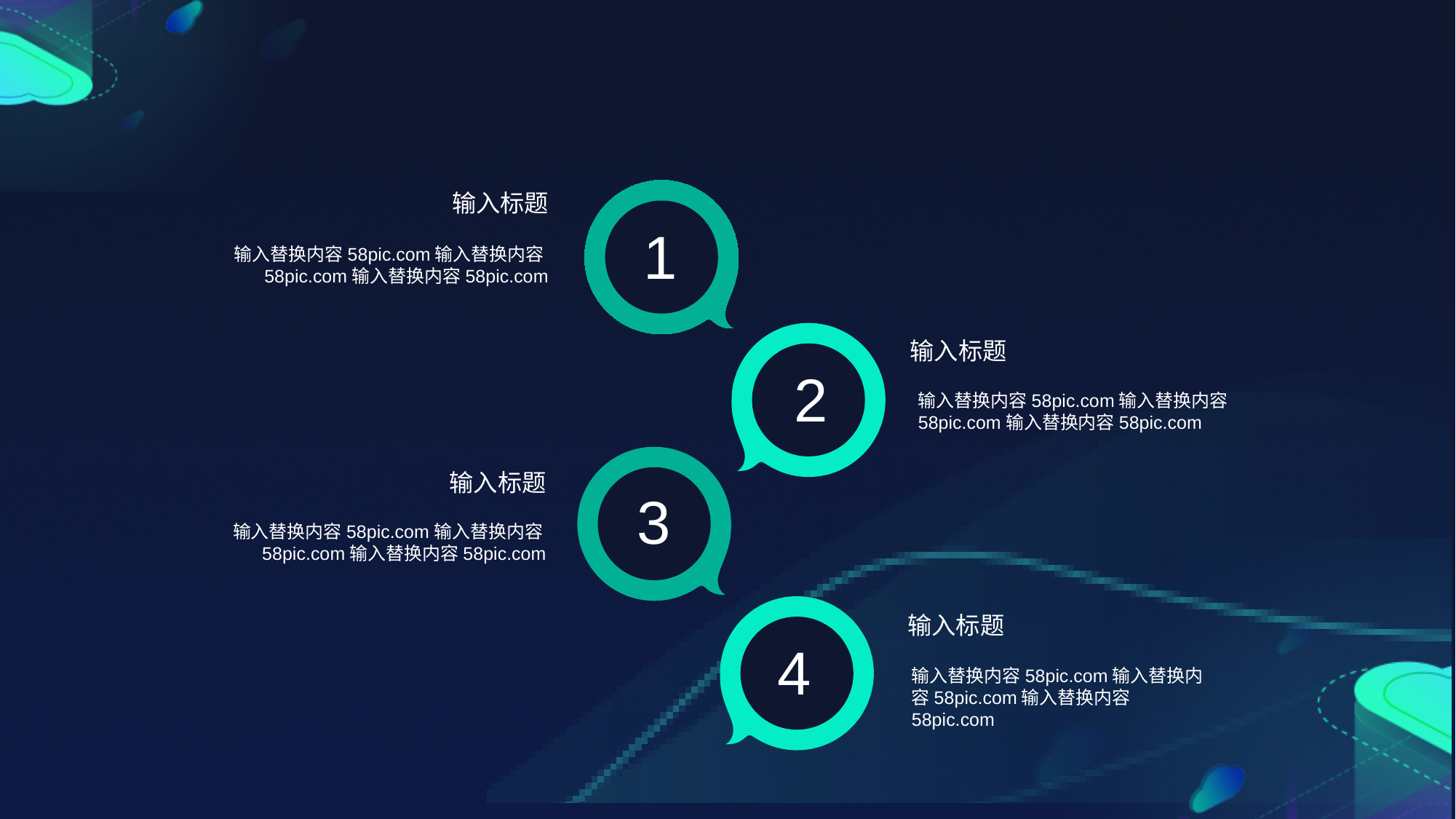

输入标题
1
输入替换内容58pic.com输入替换内容58pic.com输入替换内容58pic.com

输入标题
2
输入替换内容58pic.com输入替换内容58pic.com输入替换内容58pic.com

输入标题
3
输入替换内容58pic.com输入替换内容58pic.com输入替换内容58pic.com

输入标题
4
输入替换内容58pic.com输入替换内容58pic.com输入替换内容58pic.com